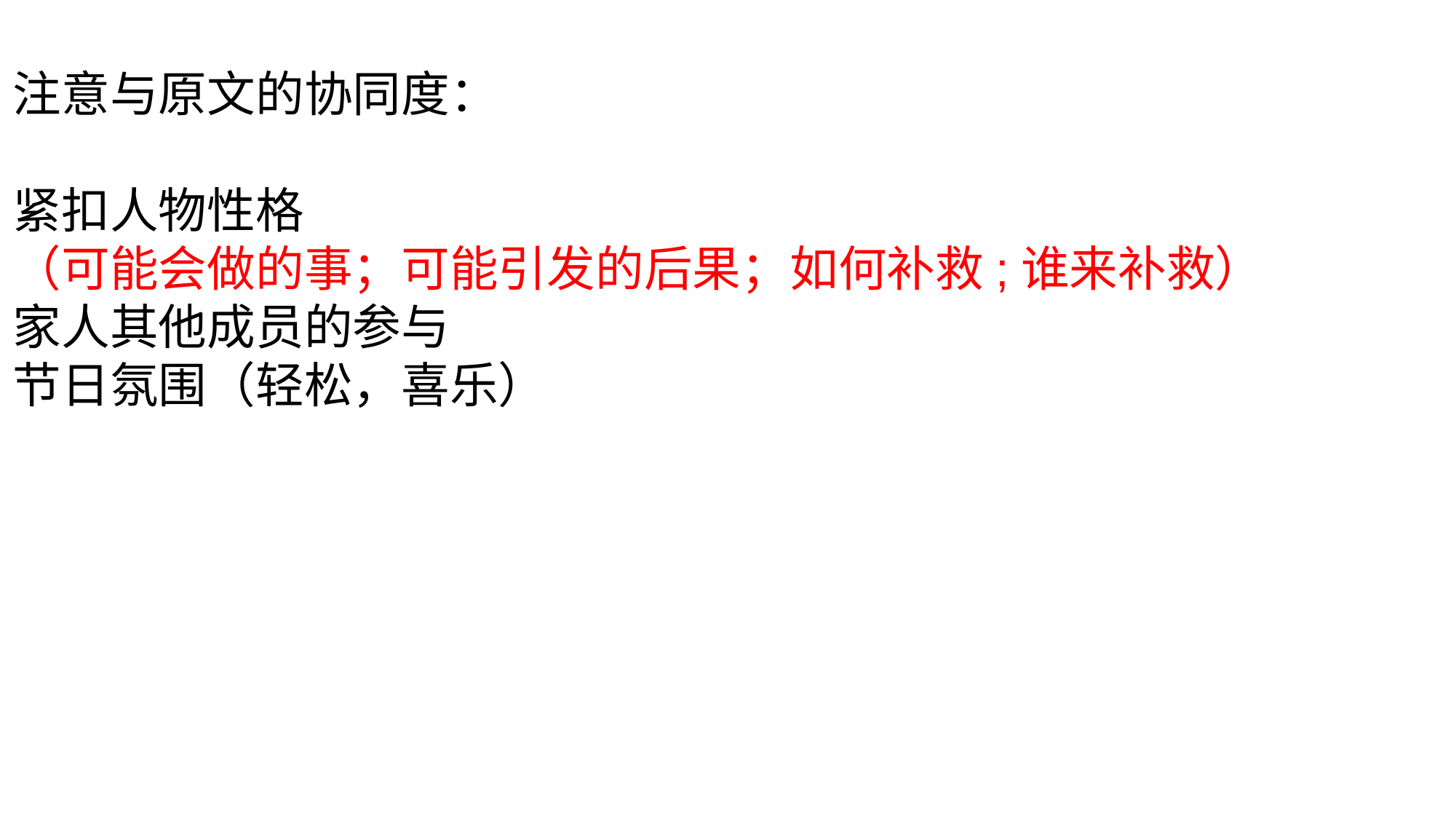

注意与原文的协同度：

紧扣人物性格
（可能会做的事；可能引发的后果；如何补救;谁来补救）
家人其他成员的参与
节日氛围（轻松，喜乐）